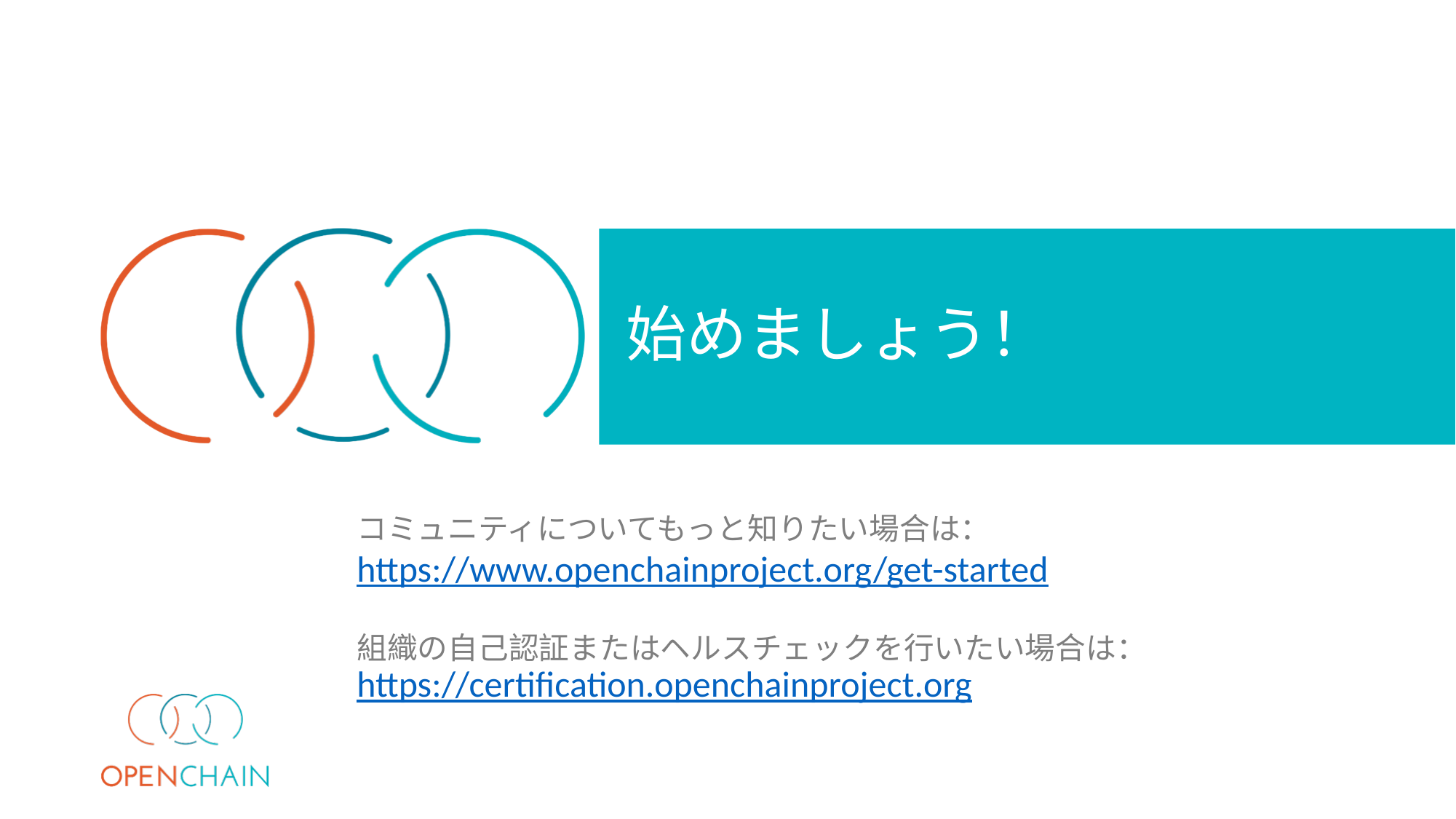

# 始めましょう！
コミュニティについてもっと知りたい場合は：
https://www.openchainproject.org/get-started

組織の自己認証またはヘルスチェックを行いたい場合は：
https://certification.openchainproject.org